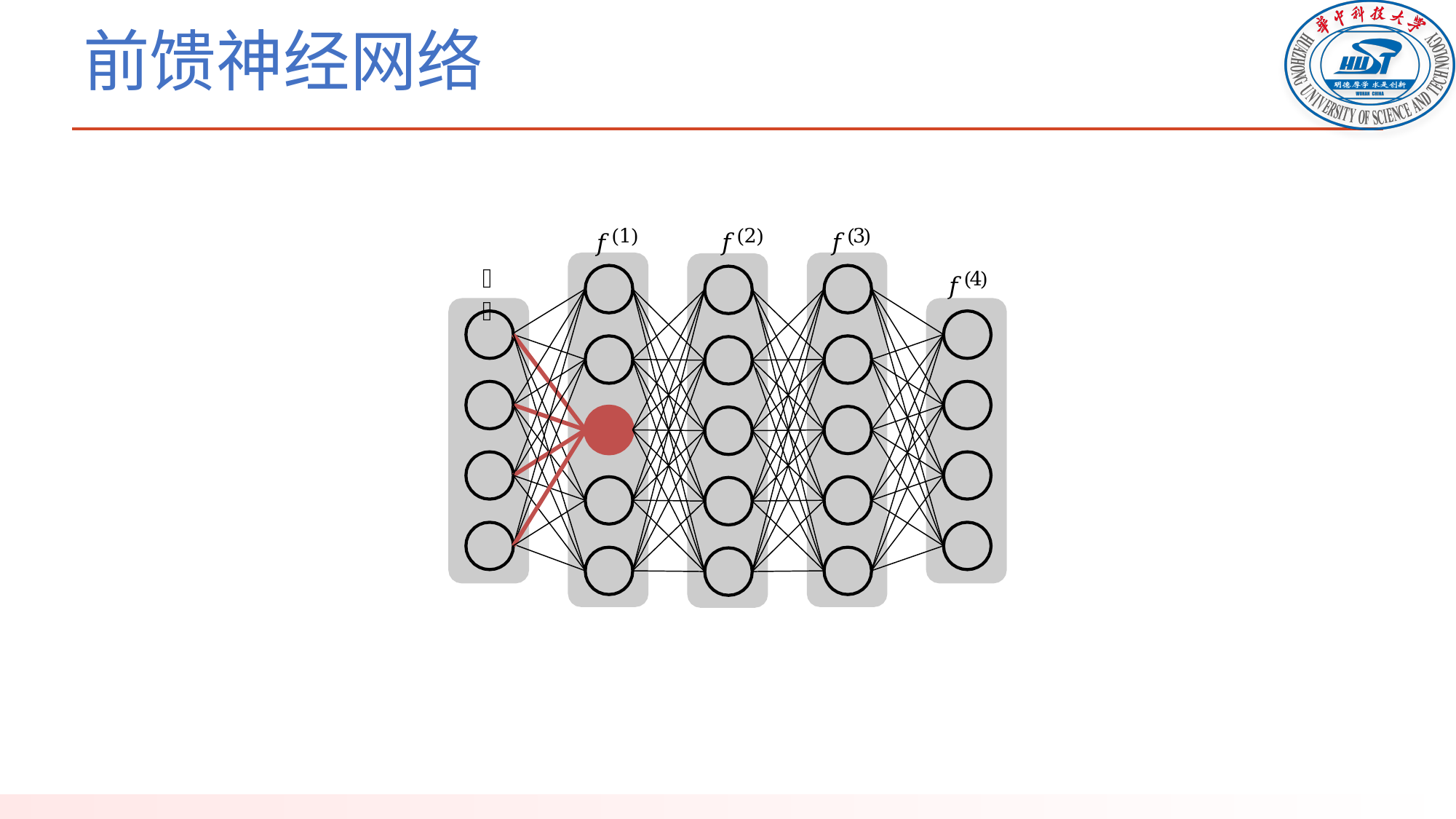

# 前馈神经网络
𝑓(3)
𝑓(2)

𝑓(1)

𝑓(4)

𝑥